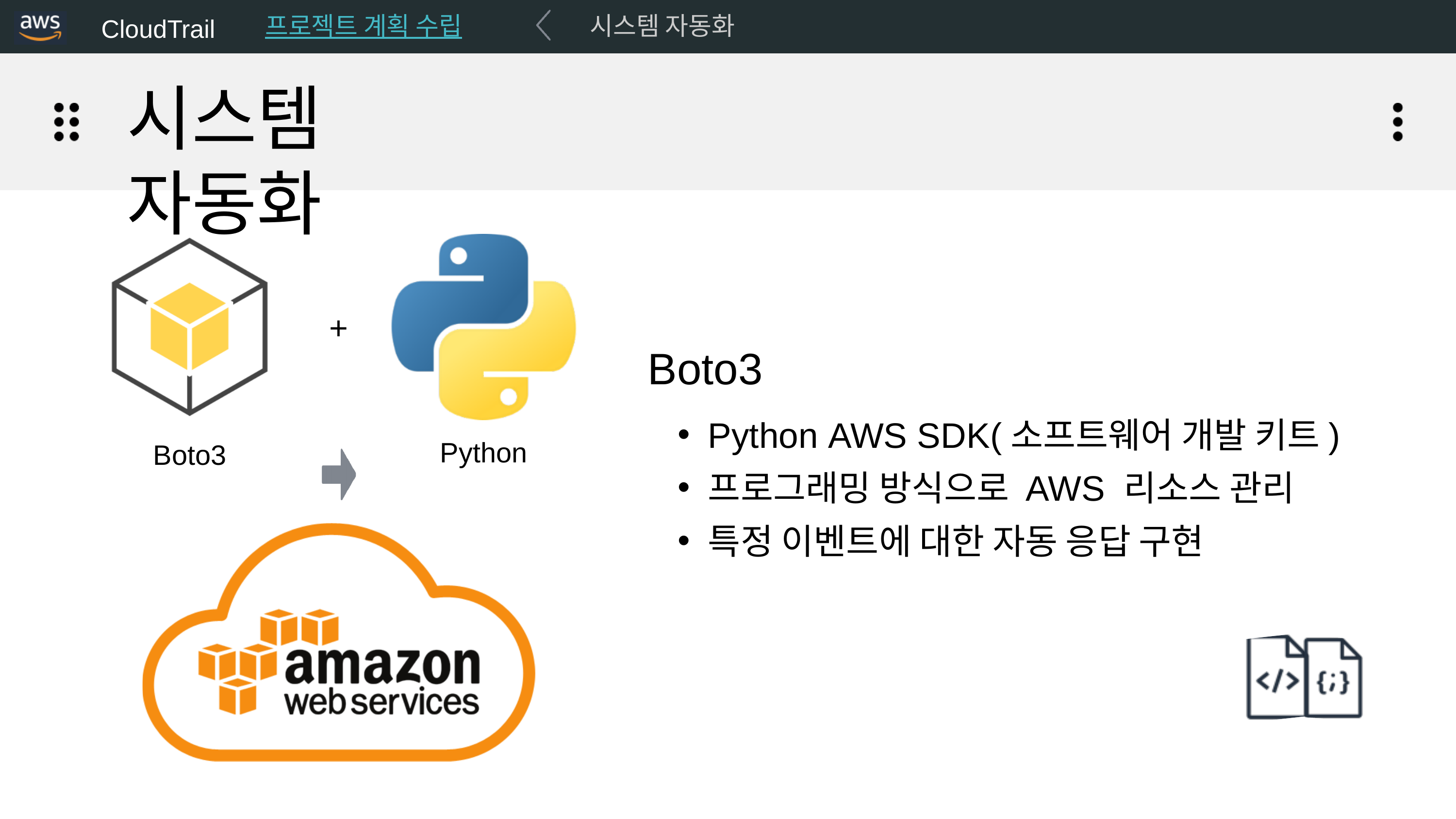

CloudTrail

프로젝트 계획 수립
시스템 자동화

시스템 자동화

+
Boto3
Python AWS SDK(소프트웨어 개발 키트)
프로그래밍 방식으로 AWS 리소스 관리
특정 이벤트에 대한 자동 응답 구현
Python
Boto3